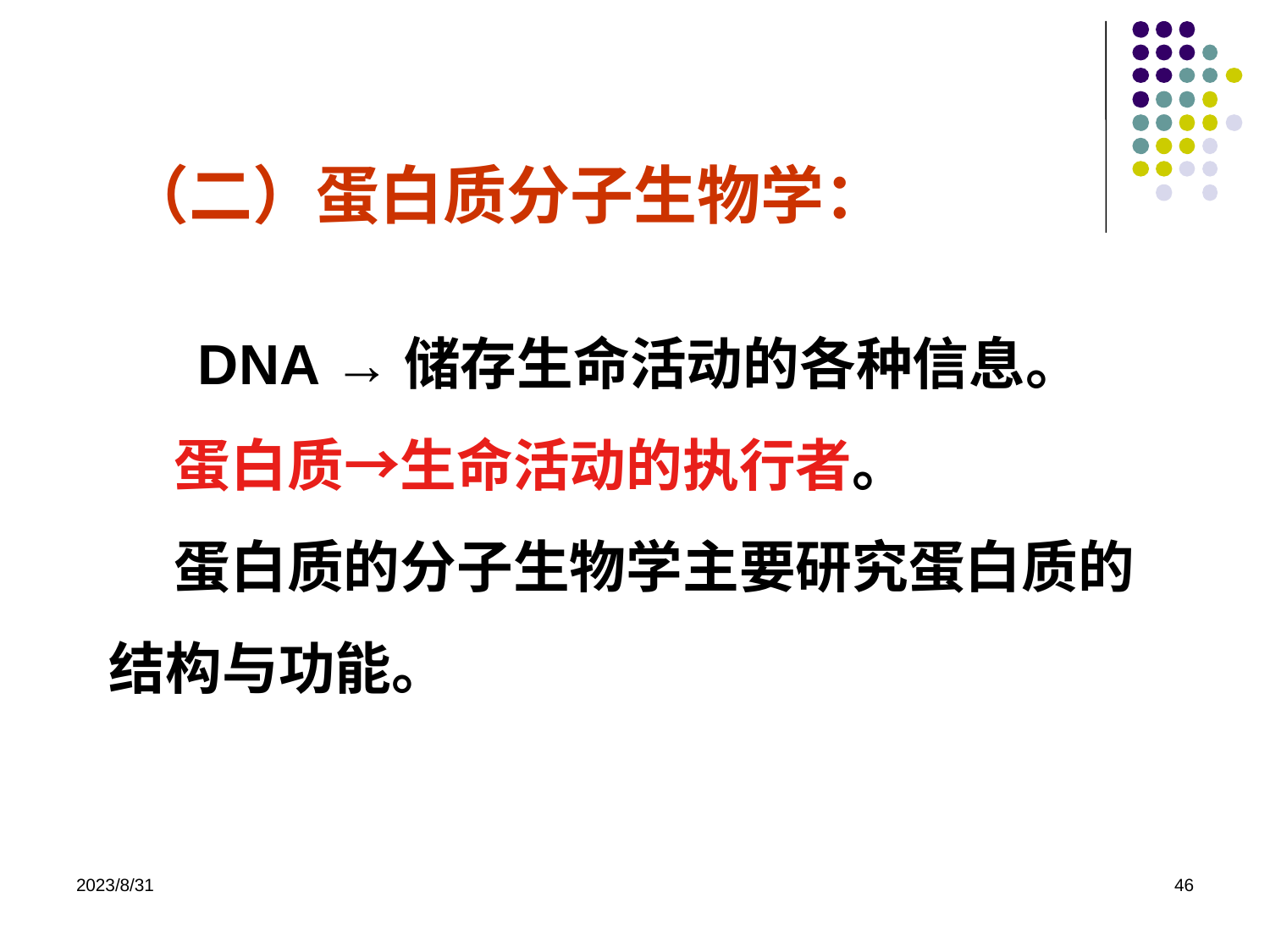

（二）蛋白质分子生物学：
   DNA →储存生命活动的各种信息。
    蛋白质→生命活动的执行者。
    蛋白质的分子生物学主要研究蛋白质的  结构与功能。
2023/8/31
46